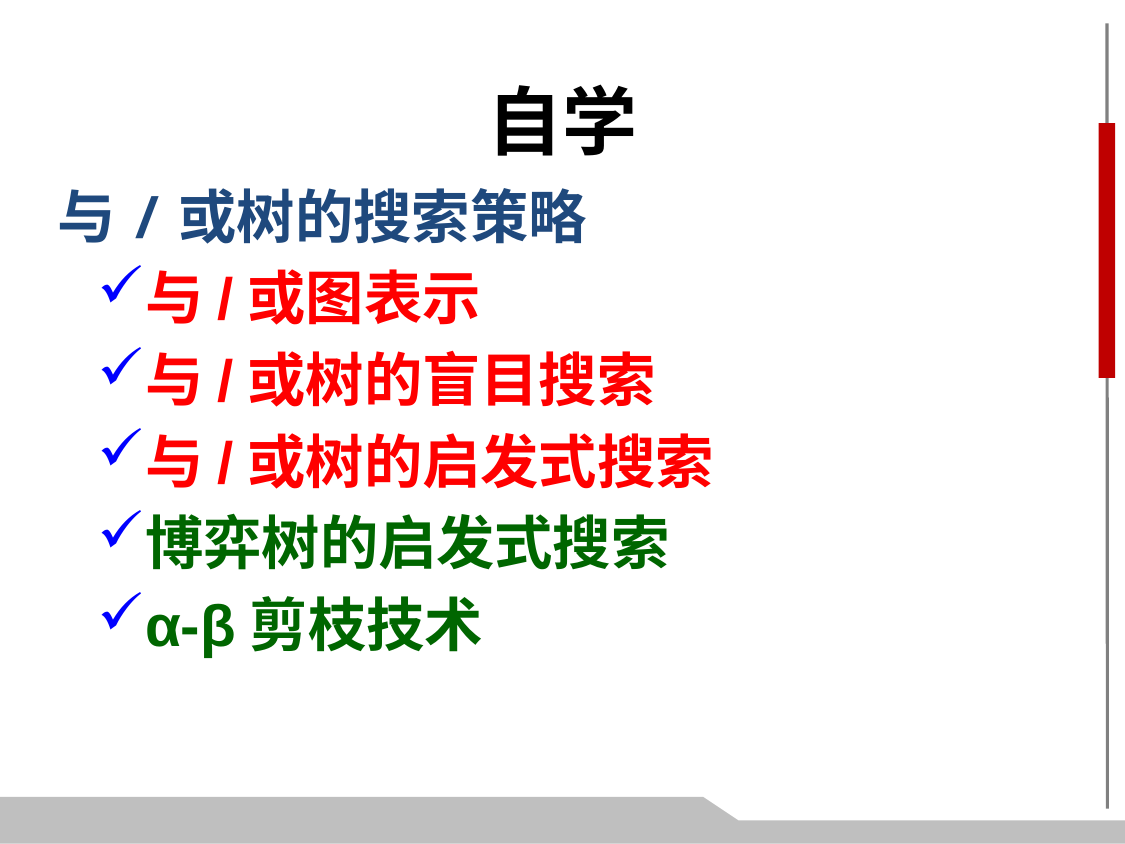

自学
与/或树的搜索策略
与/或图表示
与/或树的盲目搜索
与/或树的启发式搜索
博弈树的启发式搜索
α-β剪枝技术